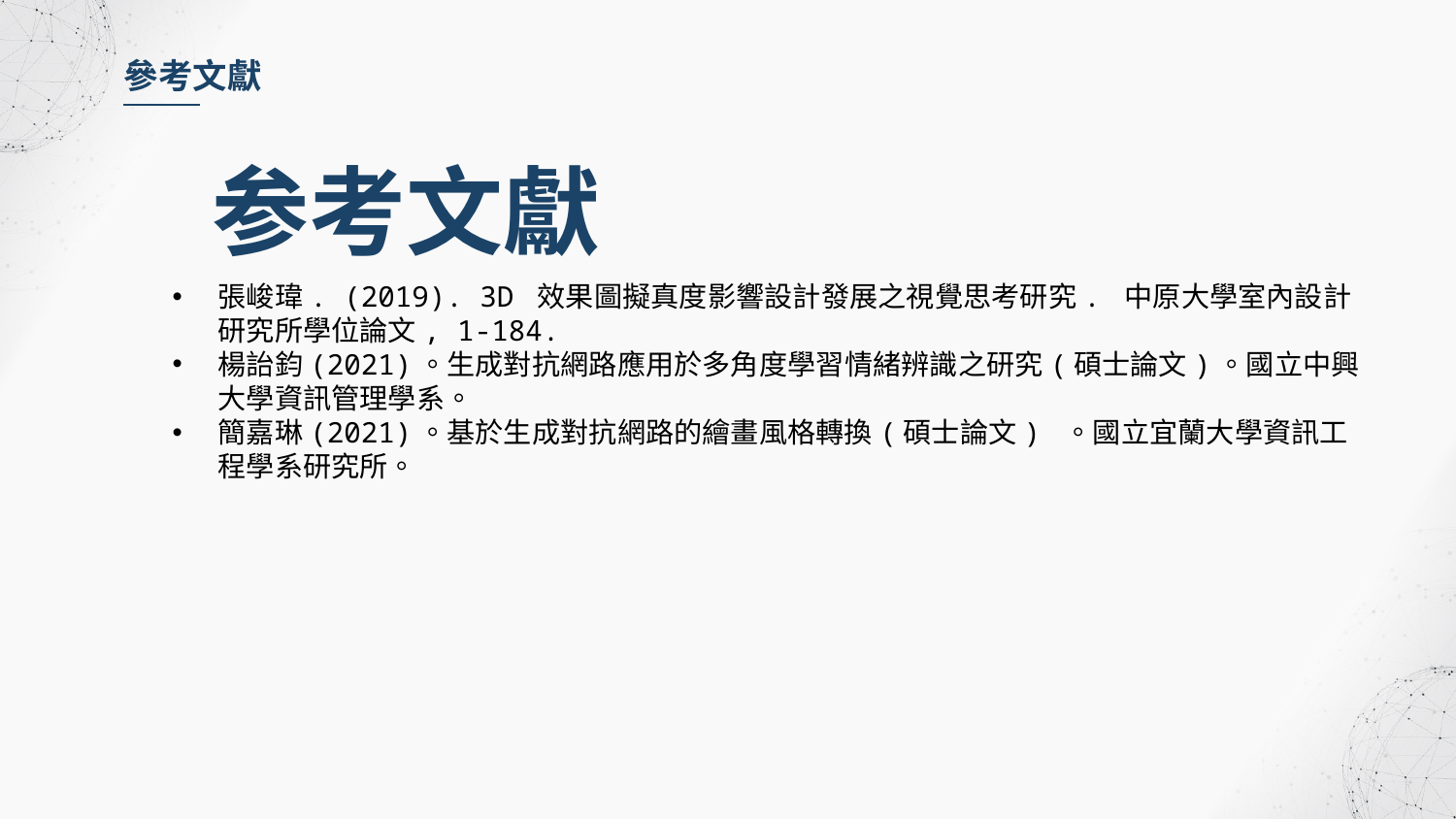

參考文獻
参考文獻
張峻瑋. (2019). 3D 效果圖擬真度影響設計發展之視覺思考研究. 中原大學室內設計研究所學位論文, 1-184.
楊詒鈞(2021)。生成對抗網路應用於多角度學習情緒辨識之研究(碩士論文)。國立中興大學資訊管理學系。
簡嘉琳(2021)。基於生成對抗網路的繪畫風格轉換(碩士論文) 。國立宜蘭大學資訊工程學系研究所。